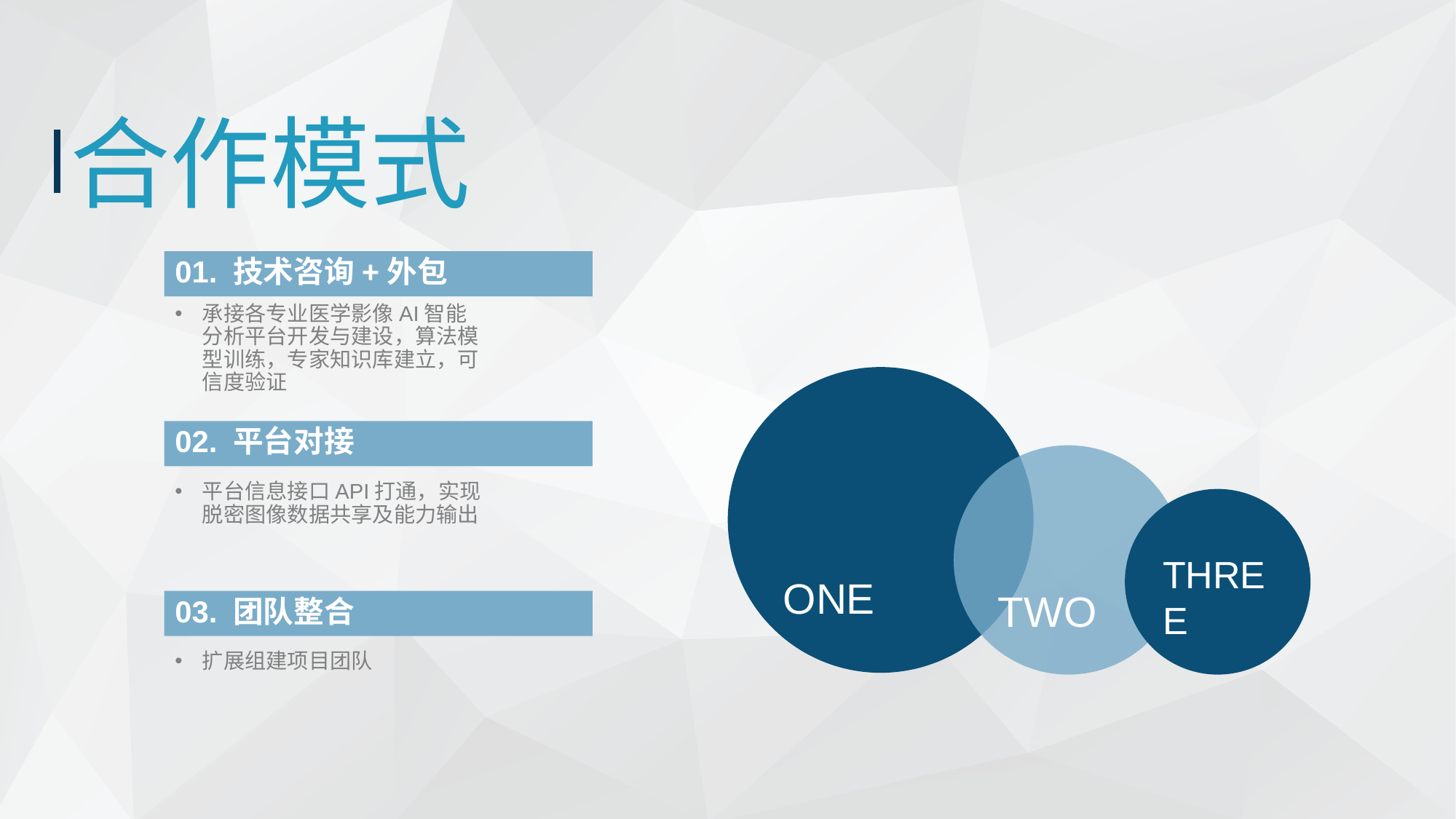

合作模式
01. 技术咨询+外包
承接各专业医学影像AI智能分析平台开发与建设，算法模型训练，专家知识库建立，可信度验证

ONE
02. 平台对接
TWO
平台信息接口API打通，实现脱密图像数据共享及能力输出
THREE
03. 团队整合
扩展组建项目团队